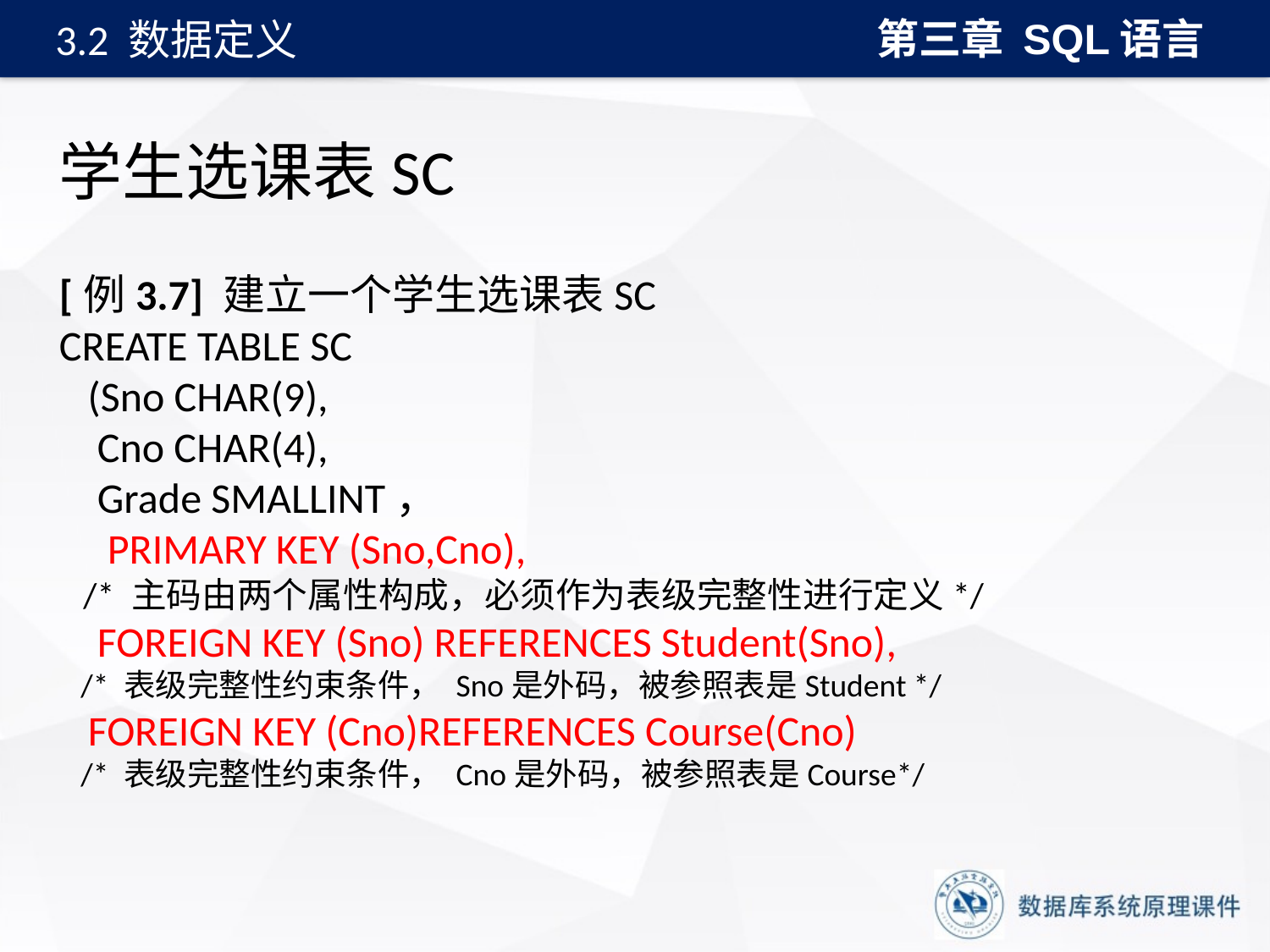

第三章 SQL语言
3.2 数据定义
# 学生选课表SC
[例3.7] 建立一个学生选课表SC
CREATE TABLE SC
   (Sno CHAR(9),
    Cno CHAR(4),
    Grade SMALLINT，
    PRIMARY KEY (Sno,Cno),
   /* 主码由两个属性构成，必须作为表级完整性进行定义*/
    FOREIGN KEY (Sno) REFERENCES Student(Sno),
   /* 表级完整性约束条件， Sno是外码，被参照表是Student */
   FOREIGN KEY (Cno)REFERENCES Course(Cno)
   /* 表级完整性约束条件， Cno是外码，被参照表是Course*/